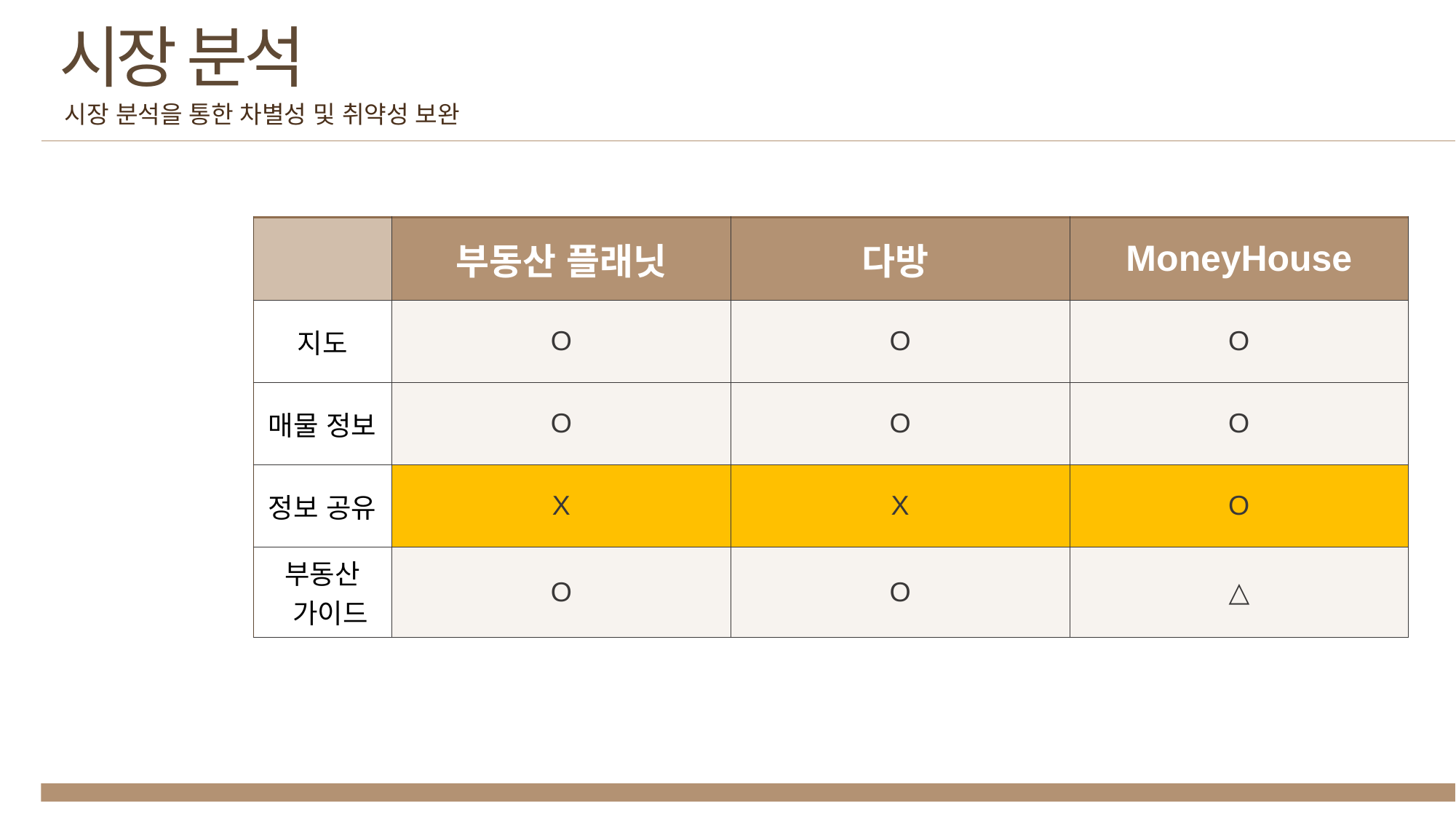

시장 분석
시장 분석을 통한 차별성 및 취약성 보완
|  | 부동산 플래닛 | 다방 | MoneyHouse |
| --- | --- | --- | --- |
| 지도 | O | O | O |
| 매물 정보 | O | O | O |
| 정보 공유 | X | X | O |
| 부동산 가이드 | O | O | △ |